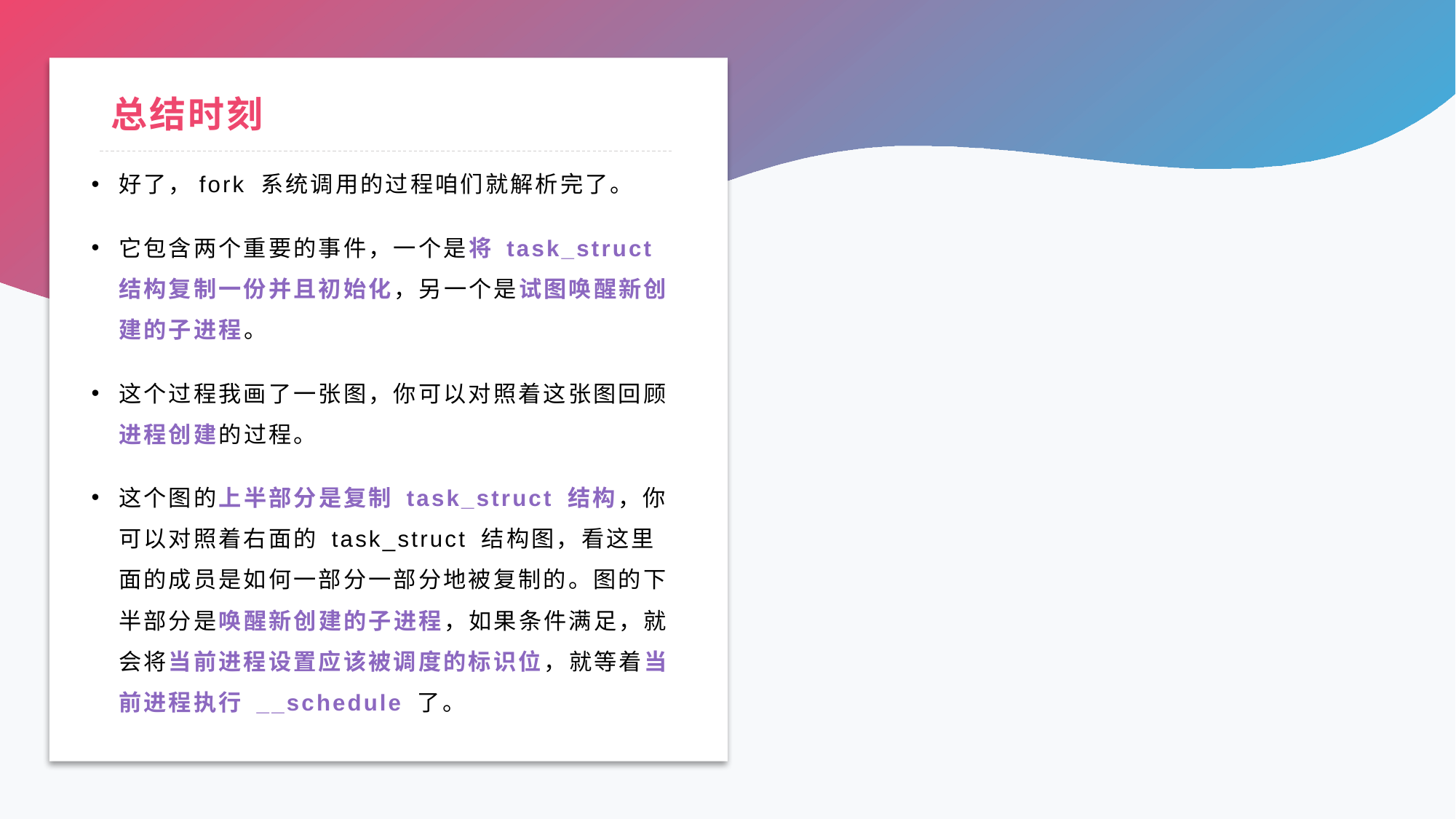

# 总结时刻
好了，fork 系统调用的过程咱们就解析完了。
它包含两个重要的事件，一个是将 task_struct 结构复制一份并且初始化，另一个是试图唤醒新创建的子进程。
这个过程我画了一张图，你可以对照着这张图回顾进程创建的过程。
这个图的上半部分是复制 task_struct 结构，你可以对照着右面的 task_struct 结构图，看这里面的成员是如何一部分一部分地被复制的。图的下半部分是唤醒新创建的子进程，如果条件满足，就会将当前进程设置应该被调度的标识位，就等着当前进程执行 __schedule 了。